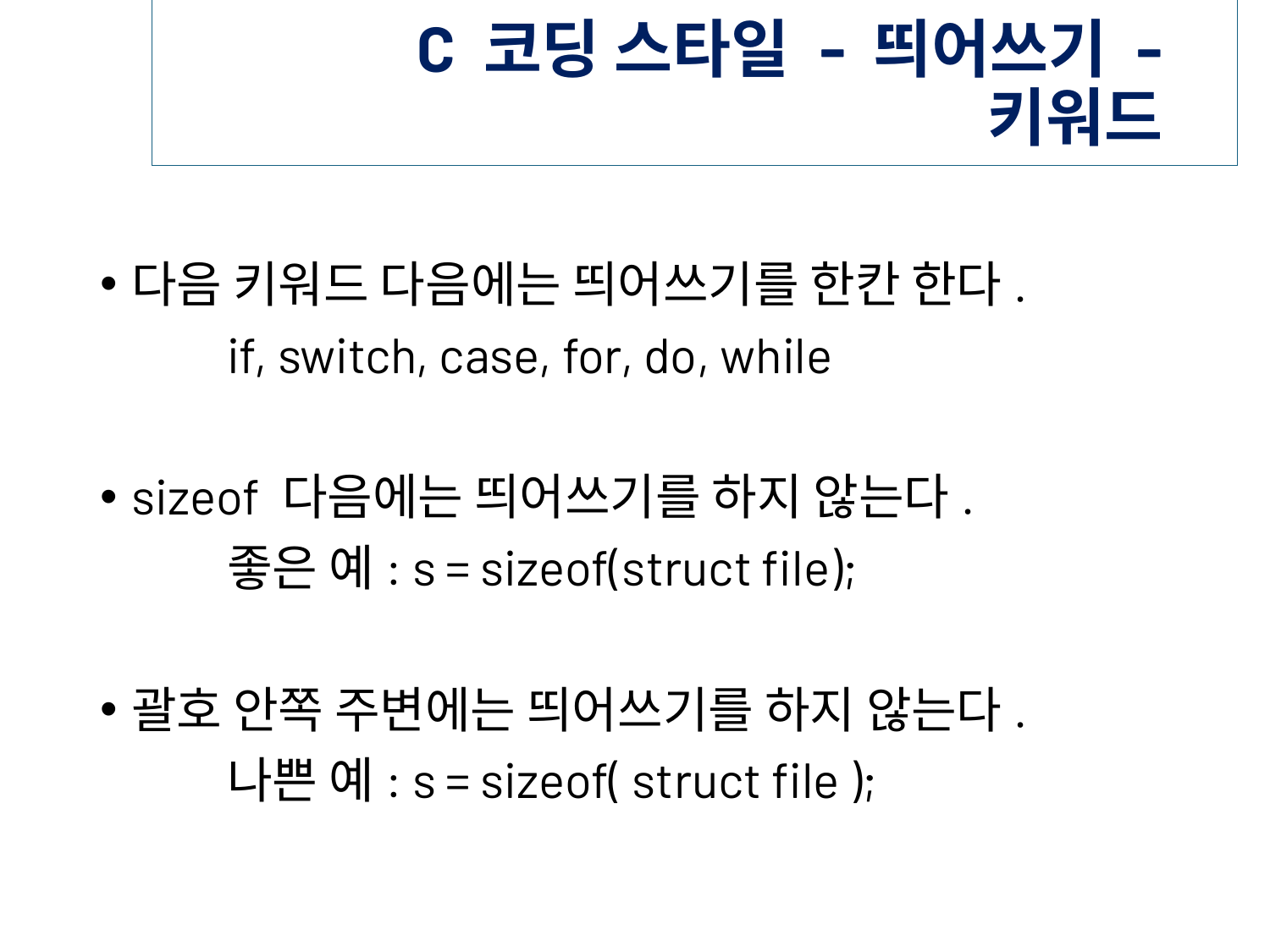

# C 코딩 스타일 - 띄어쓰기 - 키워드
다음 키워드 다음에는 띄어쓰기를 한칸 한다.
	if, switch, case, for, do, while

sizeof 다음에는 띄어쓰기를 하지 않는다.
	좋은 예: s = sizeof(struct file);

괄호 안쪽 주변에는 띄어쓰기를 하지 않는다.
	나쁜 예: s = sizeof( struct file );